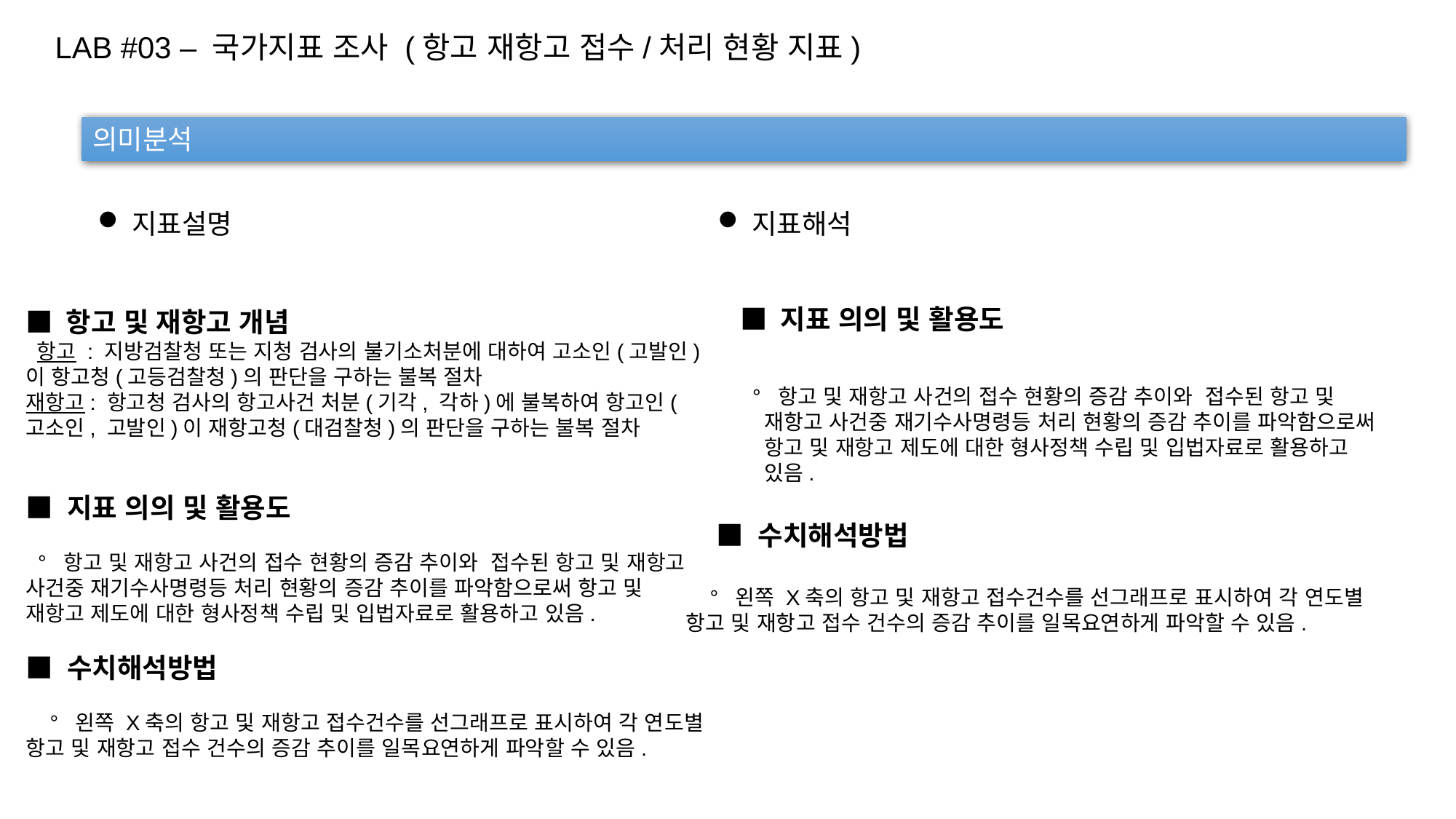

LAB #03 – 국가지표 조사 (항고 재항고 접수/처리 현황 지표)
의미분석
지표설명
지표해석
■ 항고 및 재항고 개념
 항고 : 지방검찰청 또는 지청 검사의 불기소처분에 대하여 고소인(고발인)이 항고청(고등검찰청)의 판단을 구하는 불복 절차
재항고: 항고청 검사의 항고사건 처분(기각, 각하)에 불복하여 항고인(고소인, 고발인)이 재항고청(대검찰청)의 판단을 구하는 불복 절차

■ 지표 의의 및 활용도

  °  항고 및 재항고 사건의 접수 현황의 증감 추이와  접수된 항고 및 재항고 사건중 재기수사명령등 처리 현황의 증감 추이를 파악함으로써 항고 및 재항고 제도에 대한 형사정책 수립 및 입법자료로 활용하고 있음.

■ 수치해석방법

    °  왼쪽 X축의 항고 및 재항고 접수건수를 선그래프로 표시하여 각 연도별 항고 및 재항고 접수 건수의 증감 추이를 일목요연하게 파악할 수 있음.
■ 지표 의의 및 활용도

  °  항고 및 재항고 사건의 접수 현황의 증감 추이와  접수된 항고 및 재항고 사건중 재기수사명령등 처리 현황의 증감 추이를 파악함으로써 항고 및 재항고 제도에 대한 형사정책 수립 및 입법자료로 활용하고 있음.

■ 수치해석방법

    °  왼쪽 X축의 항고 및 재항고 접수건수를 선그래프로 표시하여 각 연도별 항고 및 재항고 접수 건수의 증감 추이를 일목요연하게 파악할 수 있음.